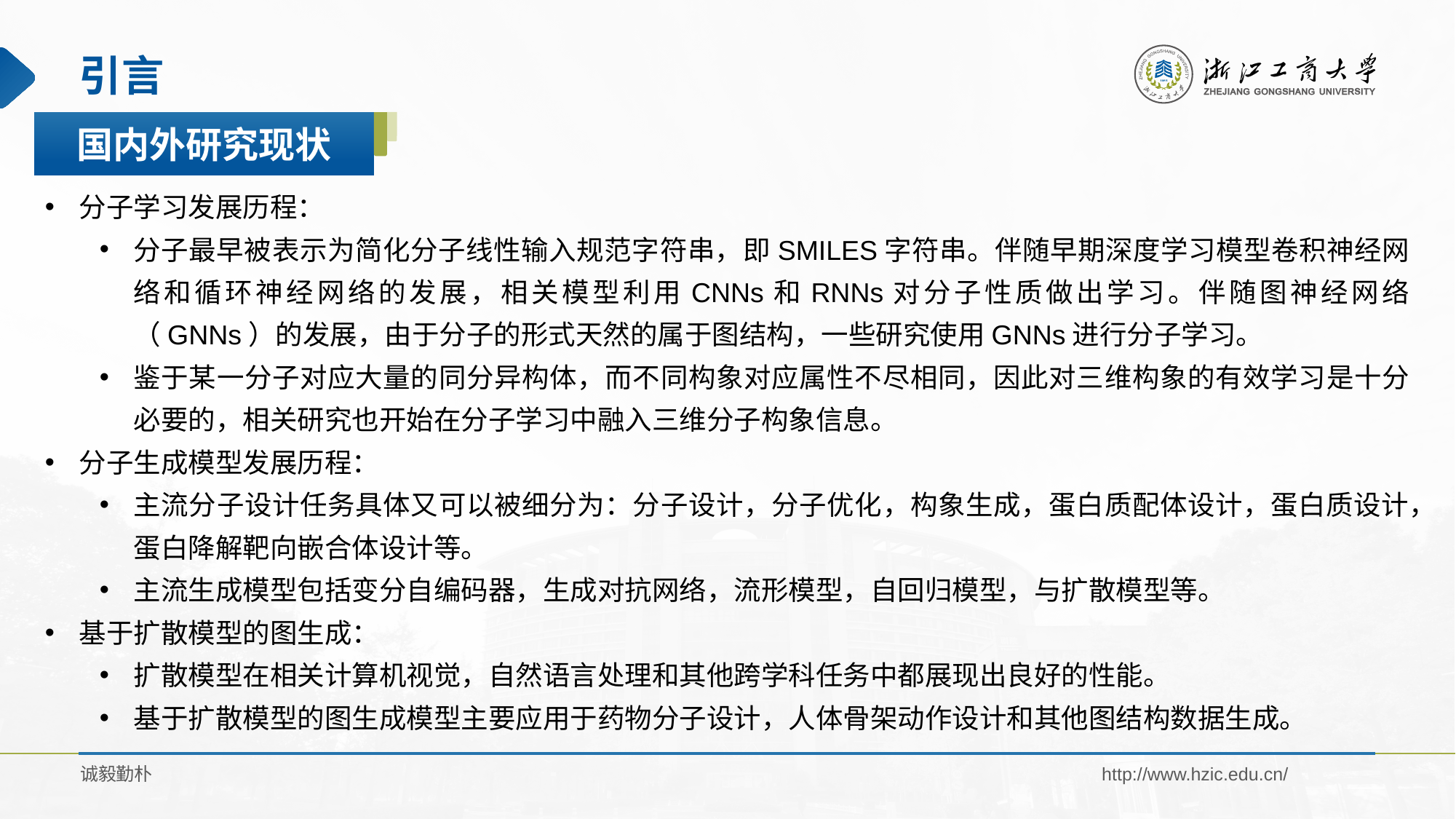

# 引言
国内外研究现状

分子学习发展历程：
分子最早被表示为简化分子线性输入规范字符串，即SMILES字符串。伴随早期深度学习模型卷积神经网络和循环神经网络的发展，相关模型利用CNNs和RNNs对分子性质做出学习。伴随图神经网络（GNNs）的发展，由于分子的形式天然的属于图结构，一些研究使用GNNs进行分子学习。
鉴于某一分子对应大量的同分异构体，而不同构象对应属性不尽相同，因此对三维构象的有效学习是十分必要的，相关研究也开始在分子学习中融入三维分子构象信息。
分子生成模型发展历程：
主流分子设计任务具体又可以被细分为：分子设计，分子优化，构象生成，蛋白质配体设计，蛋白质设计，蛋白降解靶向嵌合体设计等。
主流生成模型包括变分自编码器，生成对抗网络，流形模型，自回归模型，与扩散模型等。
基于扩散模型的图生成：
扩散模型在相关计算机视觉，自然语言处理和其他跨学科任务中都展现出良好的性能。
基于扩散模型的图生成模型主要应用于药物分子设计，人体骨架动作设计和其他图结构数据生成。